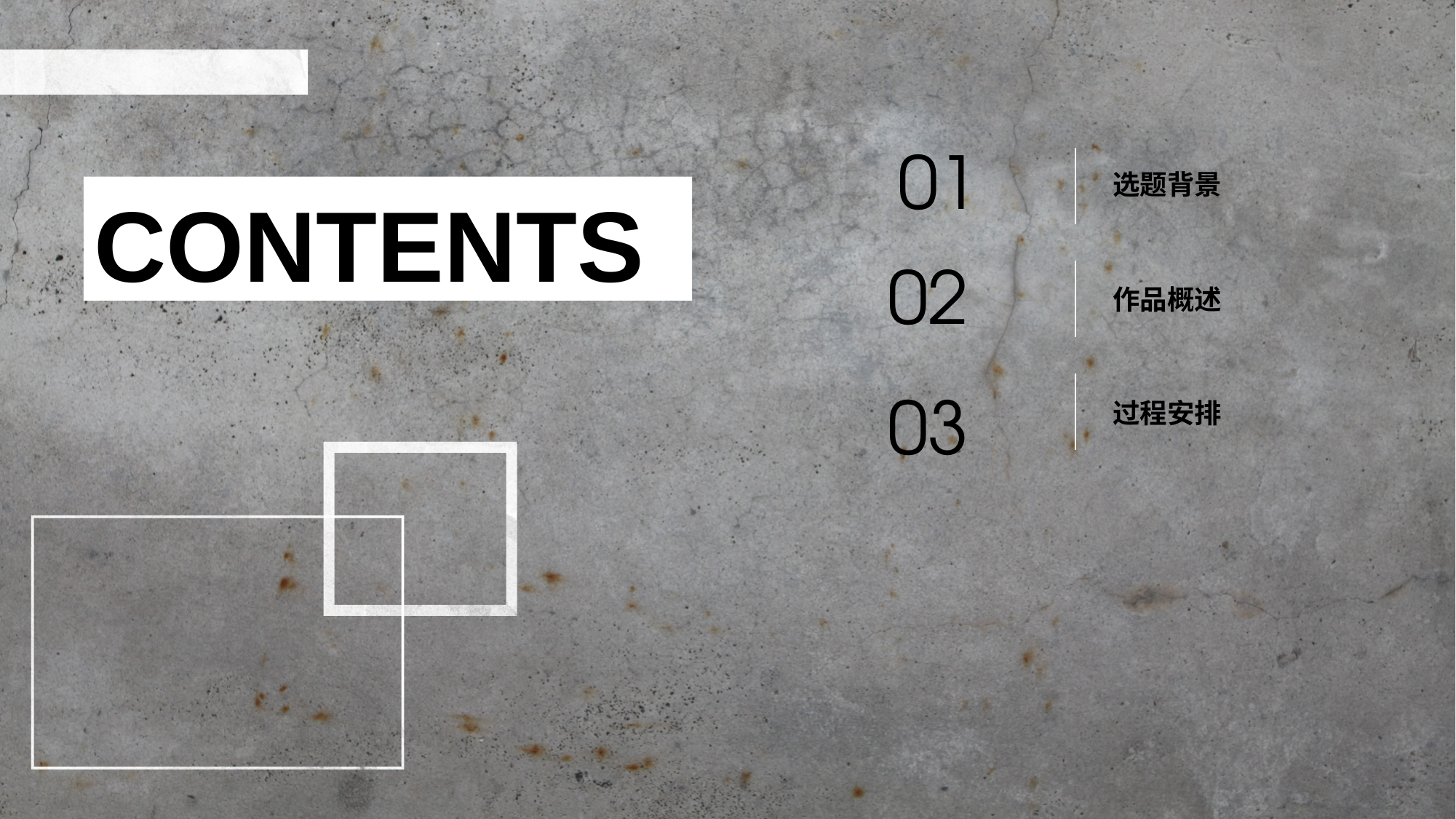

01
选题背景
CONTENTS
02
作品概述
过程安排
03